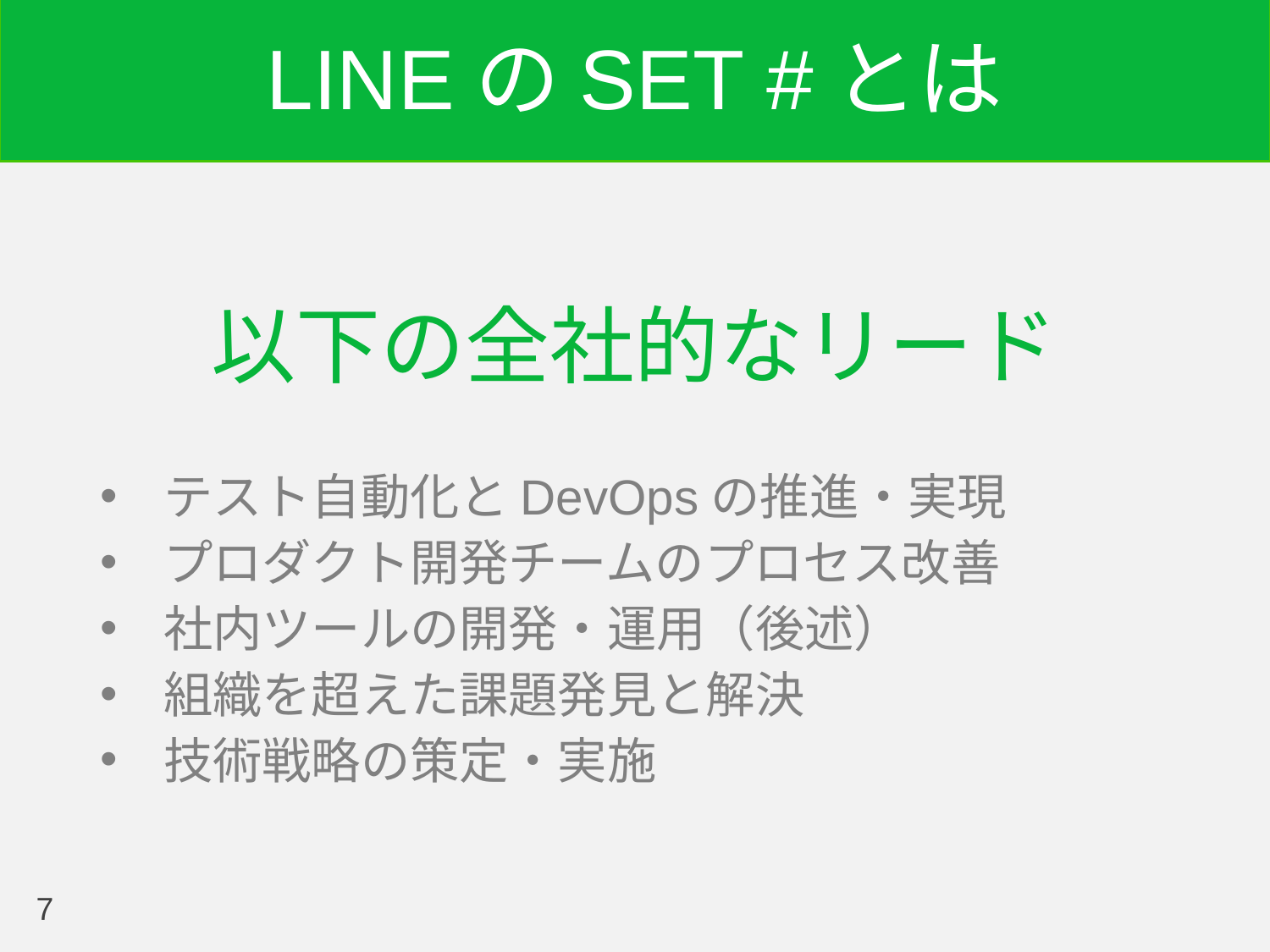

# LINEのSET #とは
以下の全社的なリード

テスト自動化とDevOpsの推進・実現
プロダクト開発チームのプロセス改善
社内ツールの開発・運用（後述）
組織を超えた課題発見と解決
技術戦略の策定・実施
7